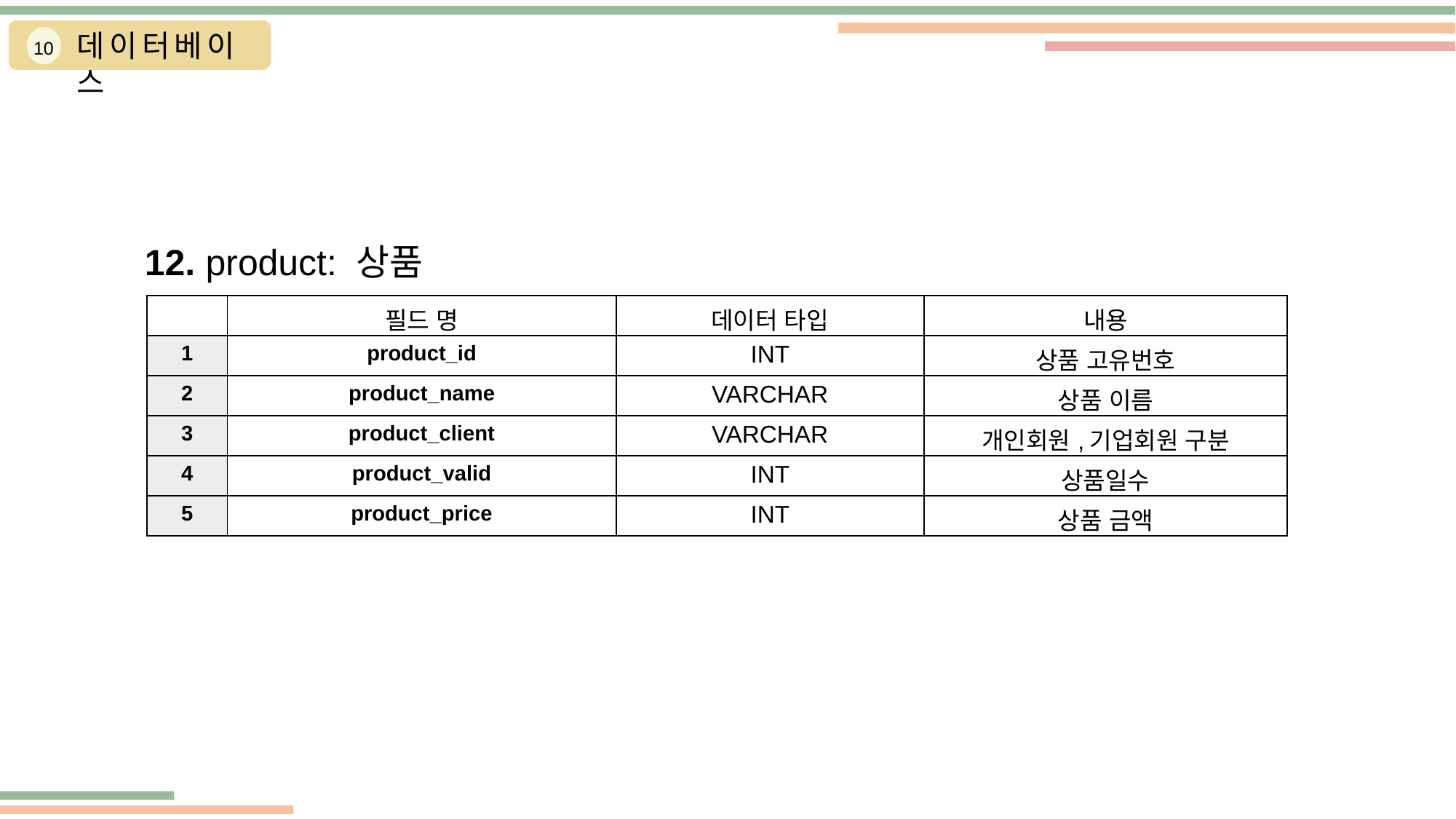

데이터베이스

10

12. product: 상품
|  | 필드 명 | 데이터 타입 | 내용 |
| --- | --- | --- | --- |
| 1 | product\_id | INT | 상품 고유번호 |
| 2 | product\_name | VARCHAR | 상품 이름 |
| 3 | product\_client | VARCHAR | 개인회원,기업회원 구분 |
| 4 | product\_valid | INT | 상품일수 |
| 5 | product\_price | INT | 상품 금액 |